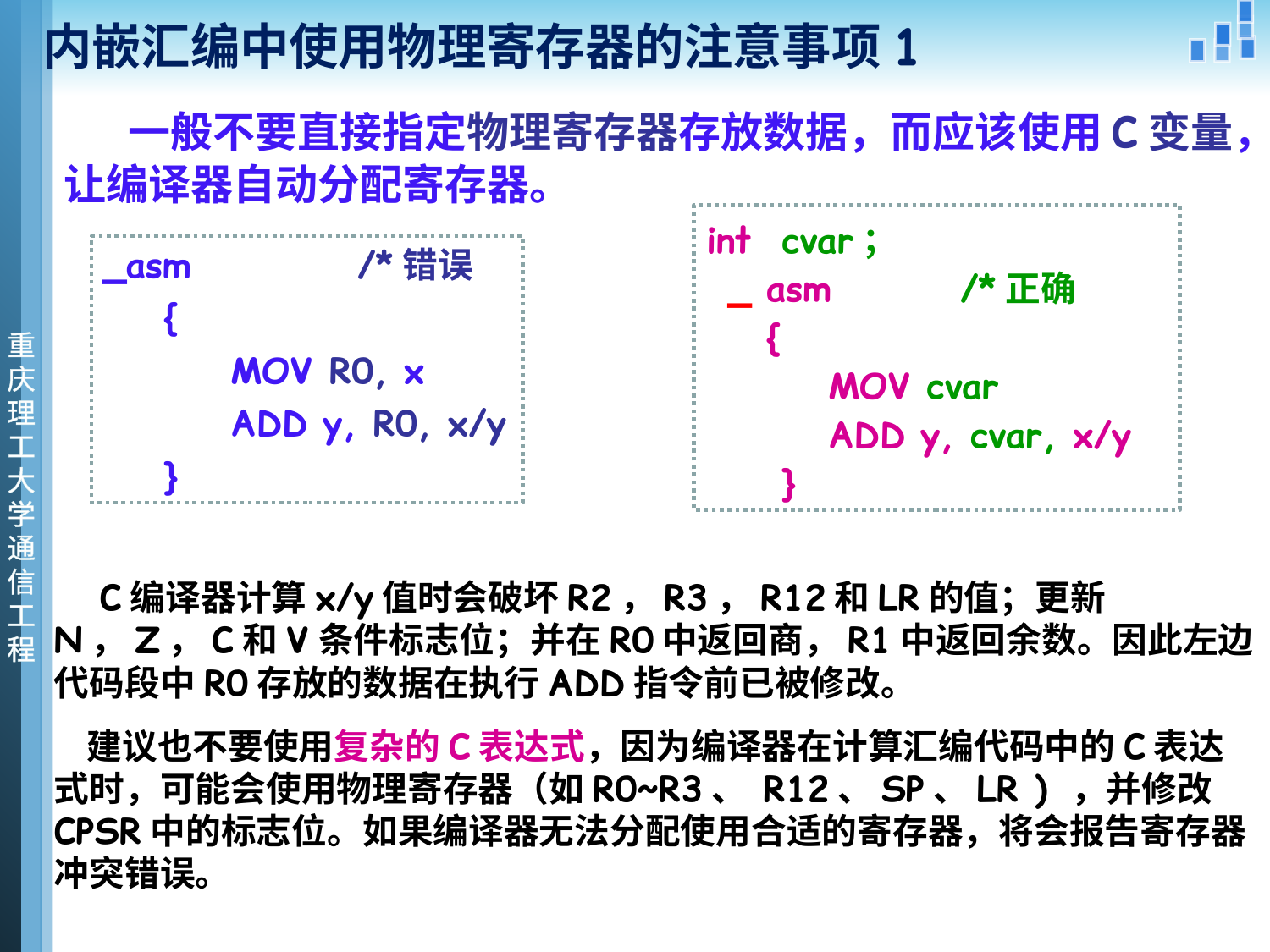

# 内嵌汇编中使用物理寄存器的注意事项1
     一般不要直接指定物理寄存器存放数据，而应该使用C变量，让编译器自动分配寄存器。
int  cvar；
__ asm		/*正确
    {
        MOV cvar, x
        ADD y, cvar, x/y
     }
_asm		/*错误
    {
	MOV R0, x
	ADD y, R0, x/y
    }
   C编译器计算x/y值时会破坏R2，R3，R12和LR的值；更新N，Z，C和V条件标志位；并在R0中返回商，R1中返回余数。因此左边代码段中R0存放的数据在执行ADD指令前已被修改。
   建议也不要使用复杂的C表达式，因为编译器在计算汇编代码中的C表达式时，可能会使用物理寄存器（如R0~R3、 R12、SP、LR ) ，并修改CPSR中的标志位。如果编译器无法分配使用合适的寄存器，将会报告寄存器冲突错误。